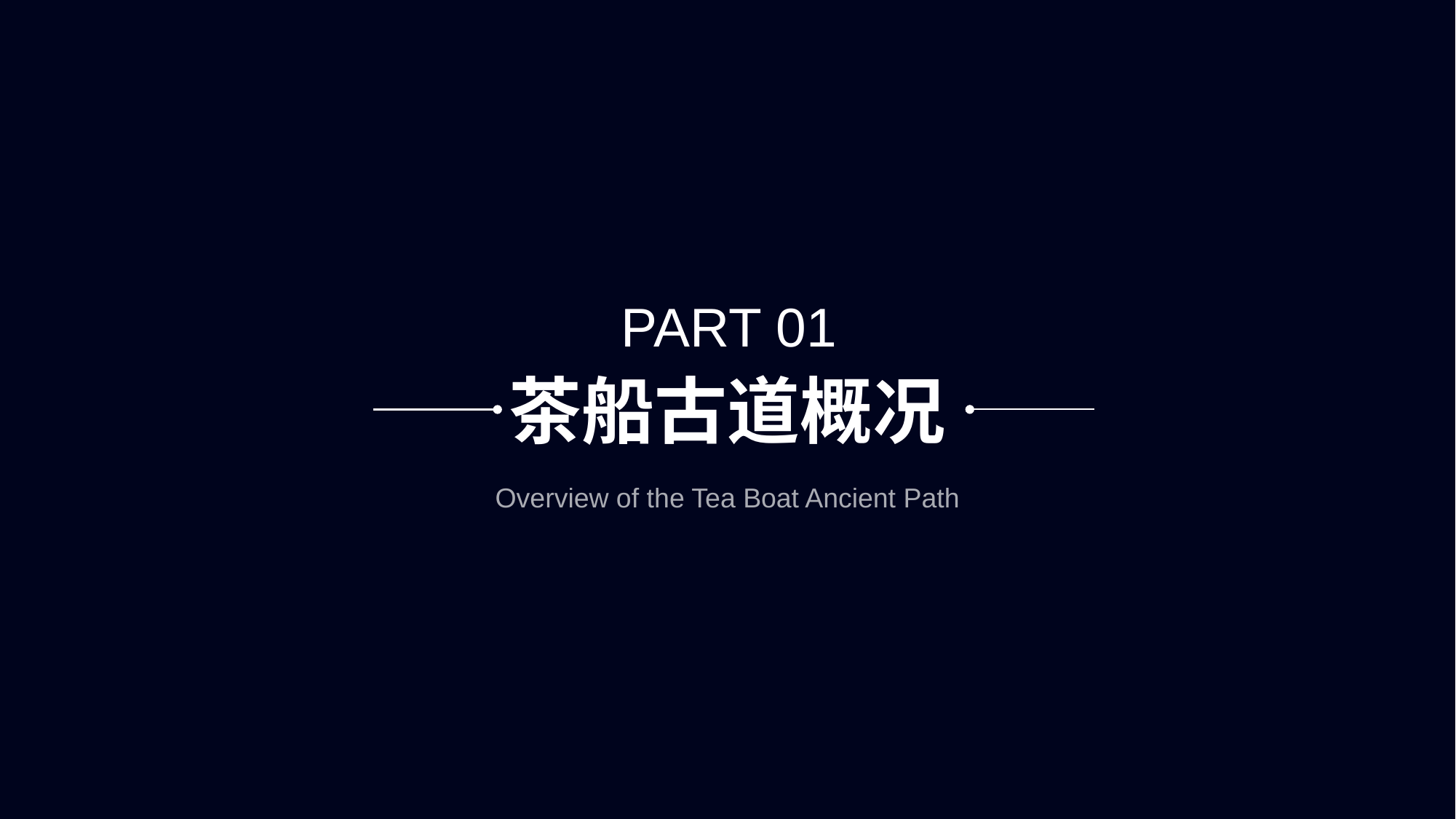

PART 01
茶船古道概况
Overview of the Tea Boat Ancient Path